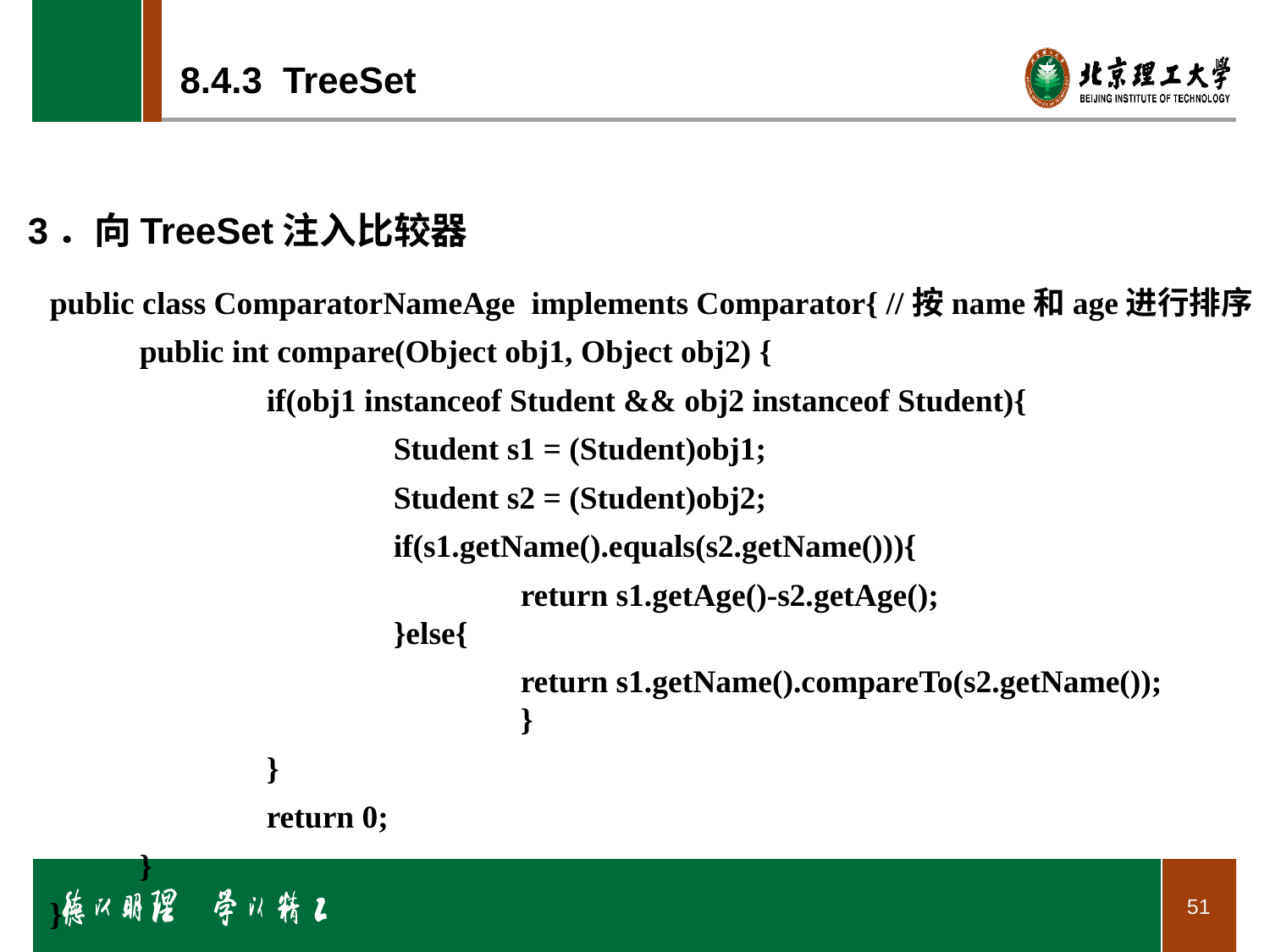

# 8.4.3  TreeSet
3．向TreeSet注入比较器

public class ComparatorNameAge  implements Comparator{ //按name和age进行排序
	public int compare(Object obj1, Object obj2) {
		if(obj1 instanceof Student && obj2 instanceof Student){
			Student s1 = (Student)obj1;
			Student s2 = (Student)obj2;
			if(s1.getName().equals(s2.getName())){
				return s1.getAge()-s2.getAge(); 					}else{
				return s1.getName().compareTo(s2.getName());				}
		}
		return 0;
	}
}